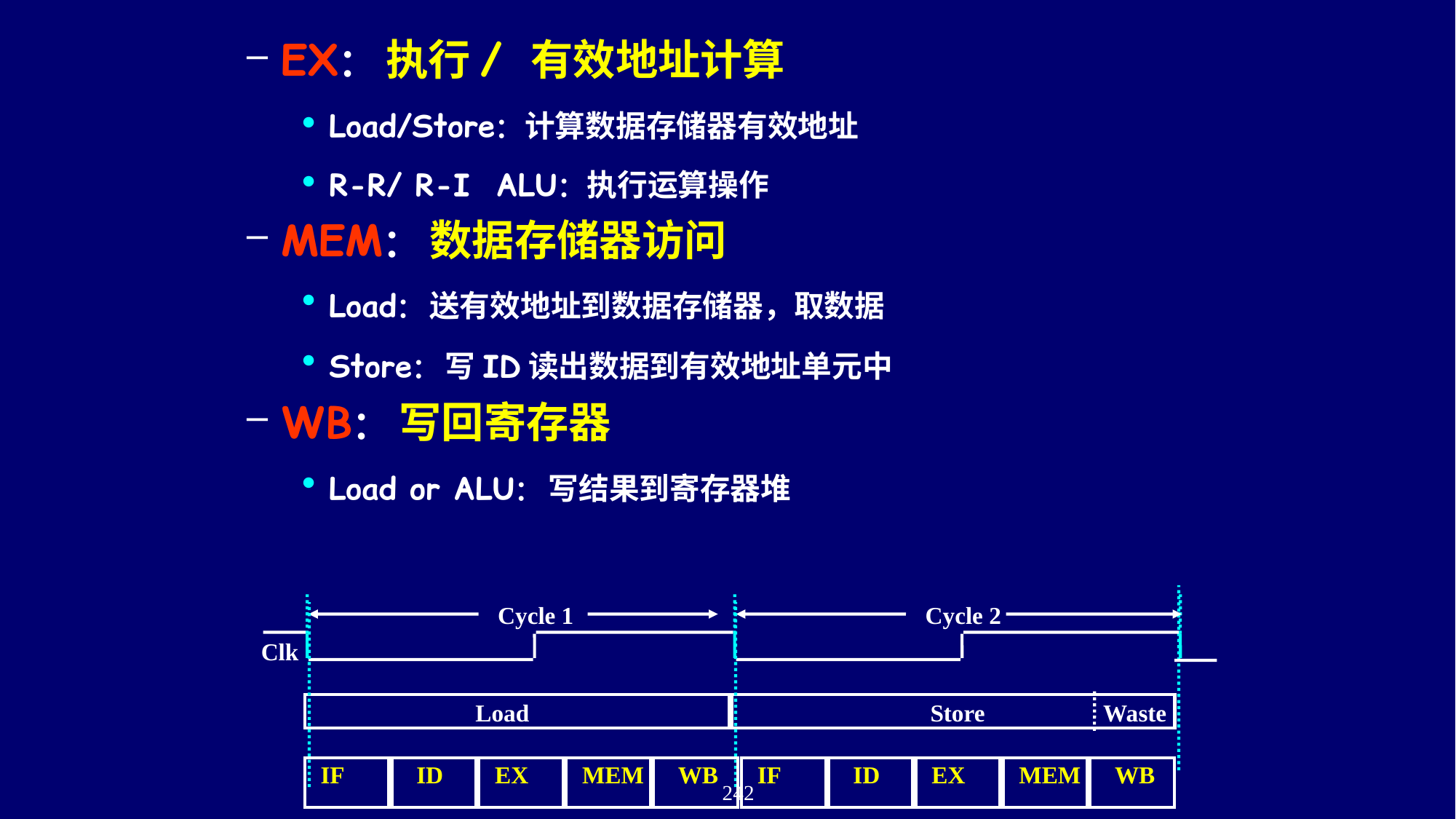

EX: 执行/ 有效地址计算
Load/Store: 计算数据存储器有效地址
R-R/ R-I  ALU: 执行运算操作
MEM: 数据存储器访问
Load: 送有效地址到数据存储器，取数据
Store: 写ID读出数据到有效地址单元中
WB: 写回寄存器
Load or ALU: 写结果到寄存器堆

Cycle 1
Cycle 2

Clk

Load
Store
Waste

IF

ID

EX

MEM

WB

IF

ID

EX

MEM

WB

242